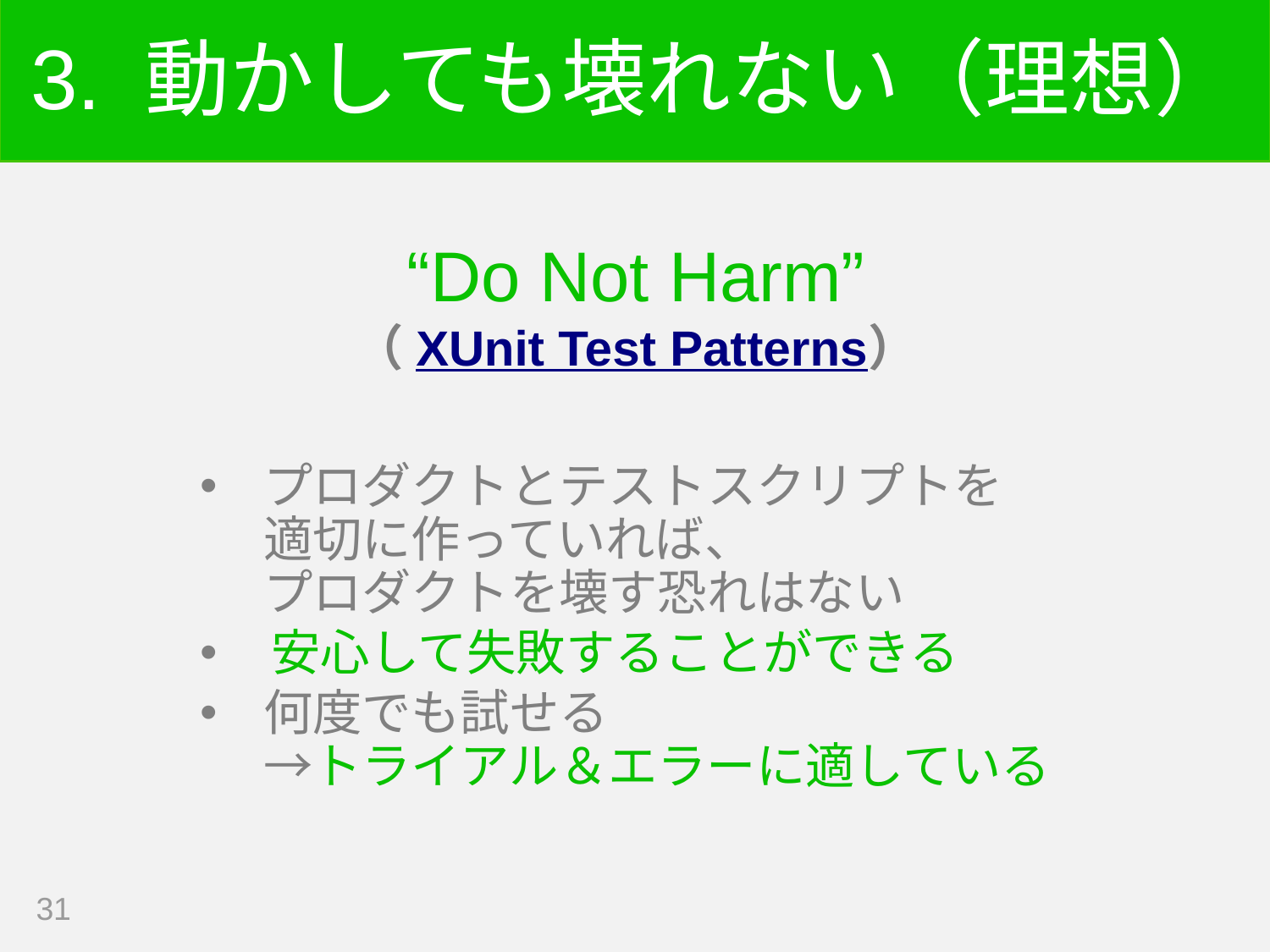

# 3. 動かしても壊れない（理想）
“Do Not Harm”
（XUnit Test Patterns）

プロダクトとテストスクリプトを
適切に作っていれば、
プロダクトを壊す恐れはない
 安心して失敗することができる
何度でも試せる
→トライアル＆エラーに適している
31